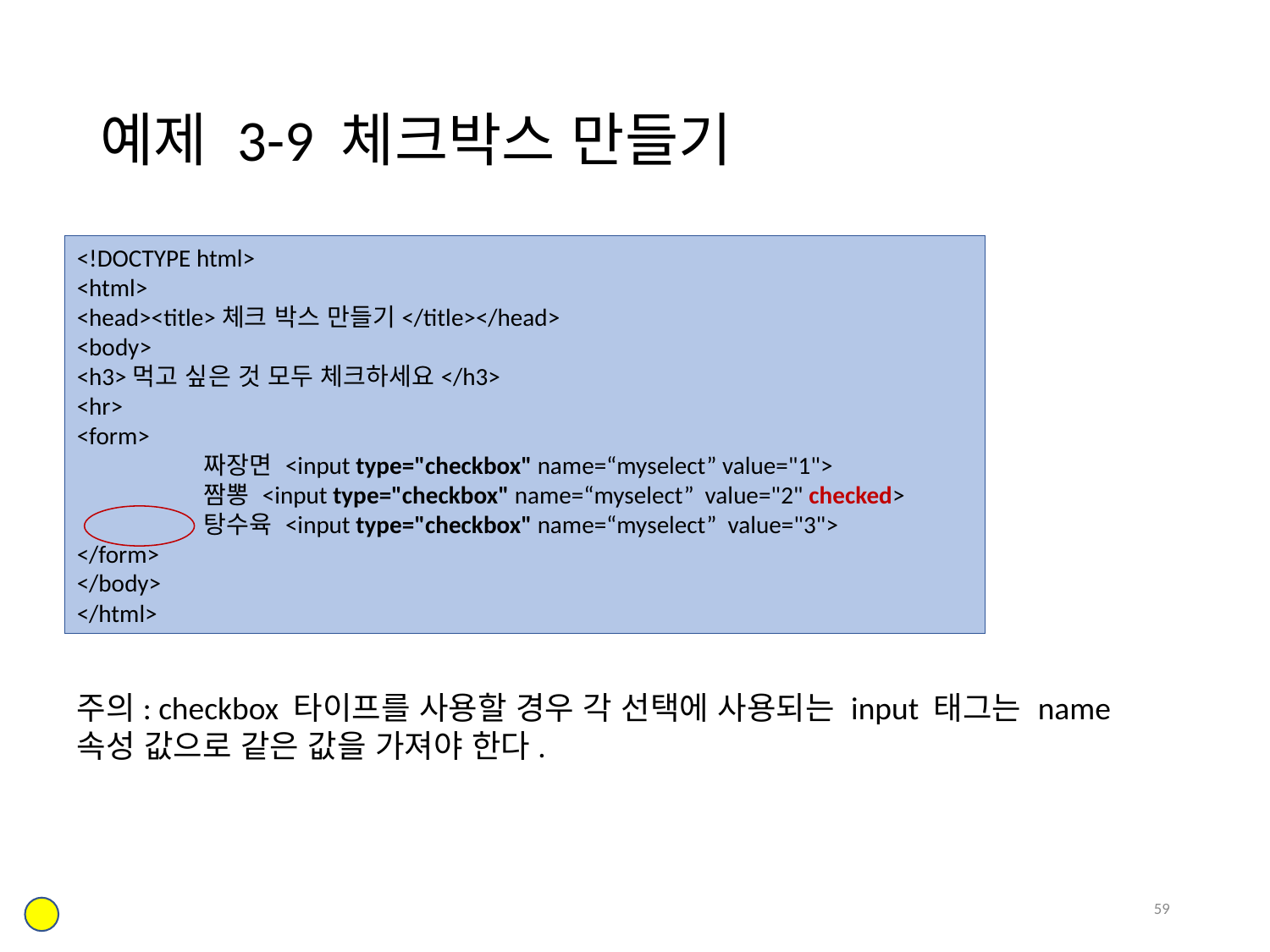

# 예제 3-9 체크박스 만들기
<!DOCTYPE html>
<html>
<head><title>체크 박스 만들기</title></head>
<body>
<h3>먹고 싶은 것 모두 체크하세요</h3>
<hr>
<form>
	짜장면 <input type="checkbox" name=“myselect” value="1">
	짬뽕 <input type="checkbox" name=“myselect”  value="2" checked>
	탕수육 <input type="checkbox" name=“myselect”  value="3">
</form>
</body>
</html>

주의: checkbox 타이프를 사용할 경우 각 선택에 사용되는 input 태그는 name 속성 값으로 같은 값을 가져야 한다.
59